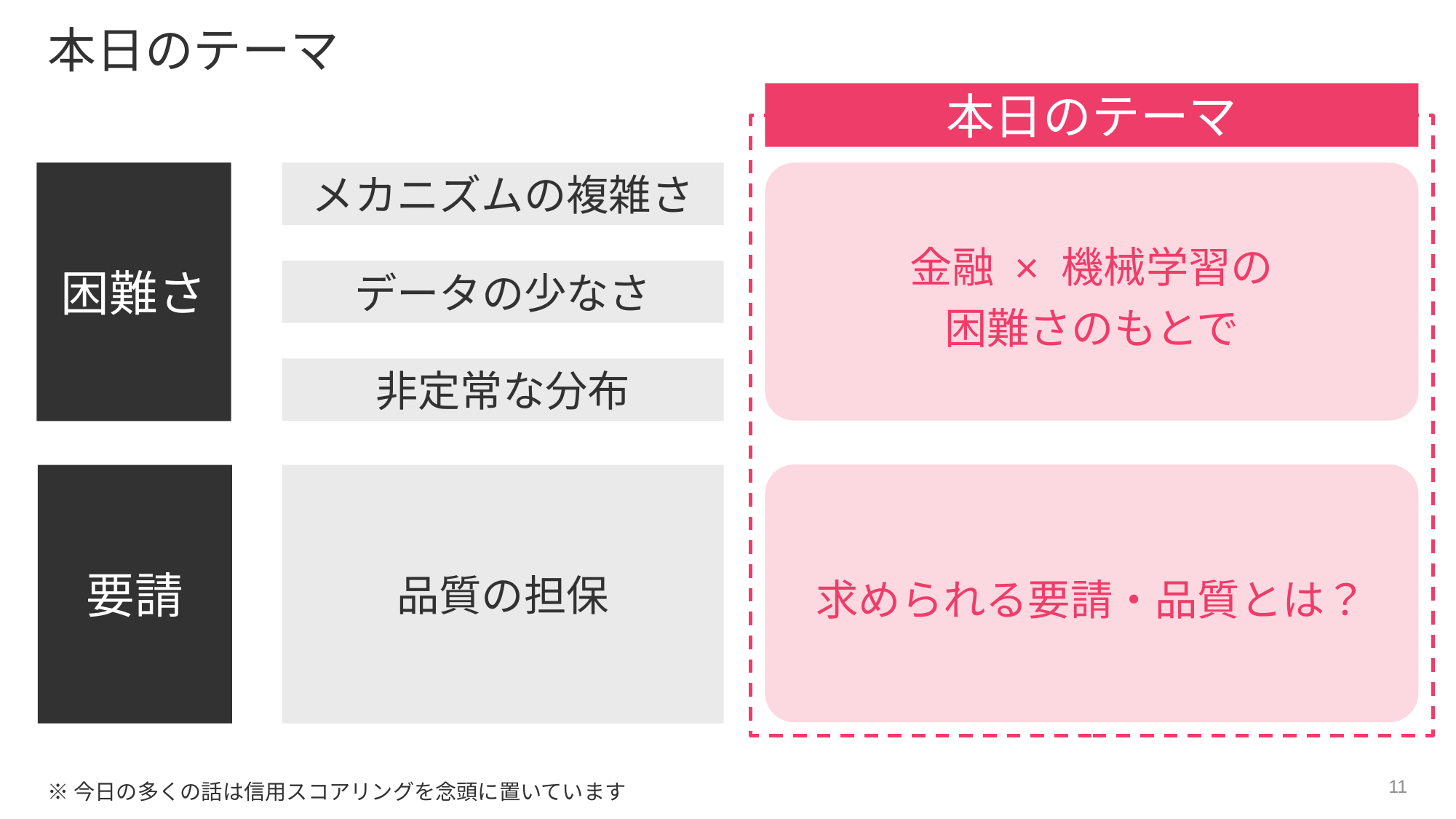

# 本日のテーマ
本日のテーマ

困難さ
メカニズムの複雑さ
金融 × 機械学習の
困難さのもとで
人間と ML モデルの間には情報格差がある
原理上データを増やしづらい
データの少なさ
データの性質は常に変化していく
非定常な分布
求められる要請・品質とは？
実務家が想定する
「モデルが満たしてほしい性質」を
考慮する必要がある
要請
品質の担保
11
※今日の多くの話は信用スコアリングを念頭に置いています